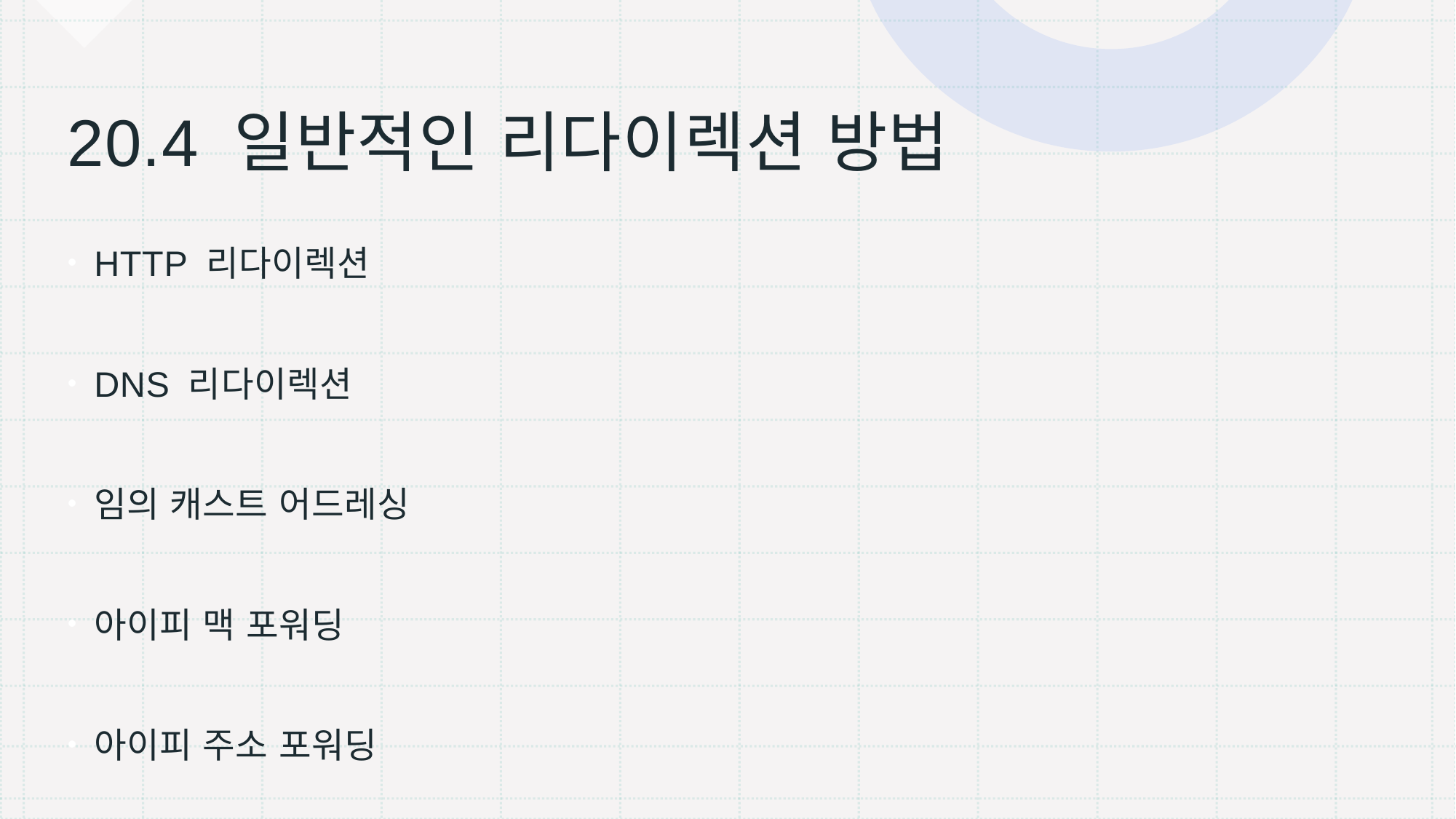

# 20.4 일반적인 리다이렉션 방법
HTTP 리다이렉션

DNS 리다이렉션

임의 캐스트 어드레싱

아이피 맥 포워딩

아이피 주소 포워딩